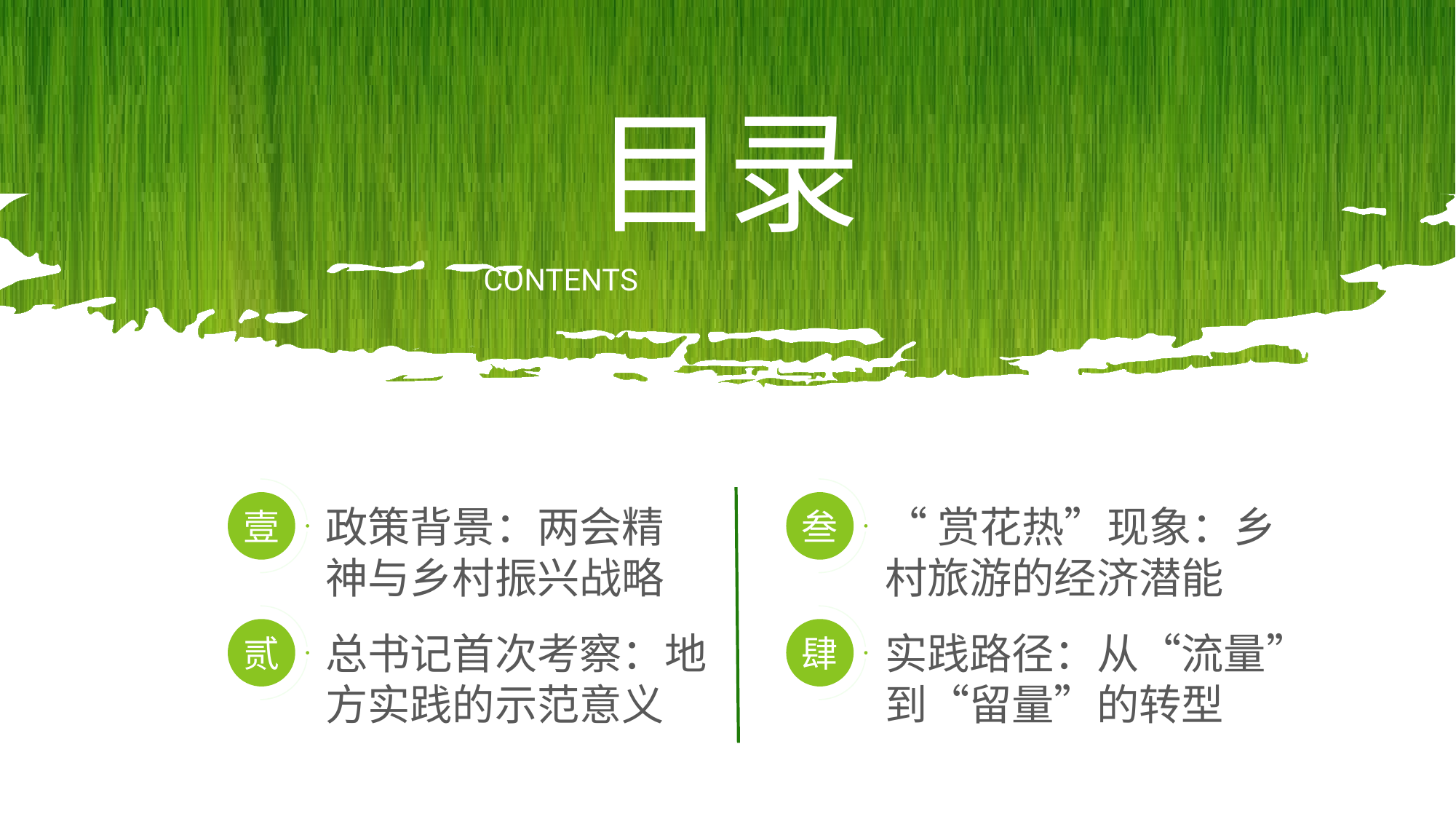

目录
CONTENTS

壹
叁
政策背景：两会精神与乡村振兴战略
“赏花热”现象：乡村旅游的经济潜能

贰
肆
总书记首次考察：地方实践的示范意义
实践路径：从“流量”到“留量”的转型